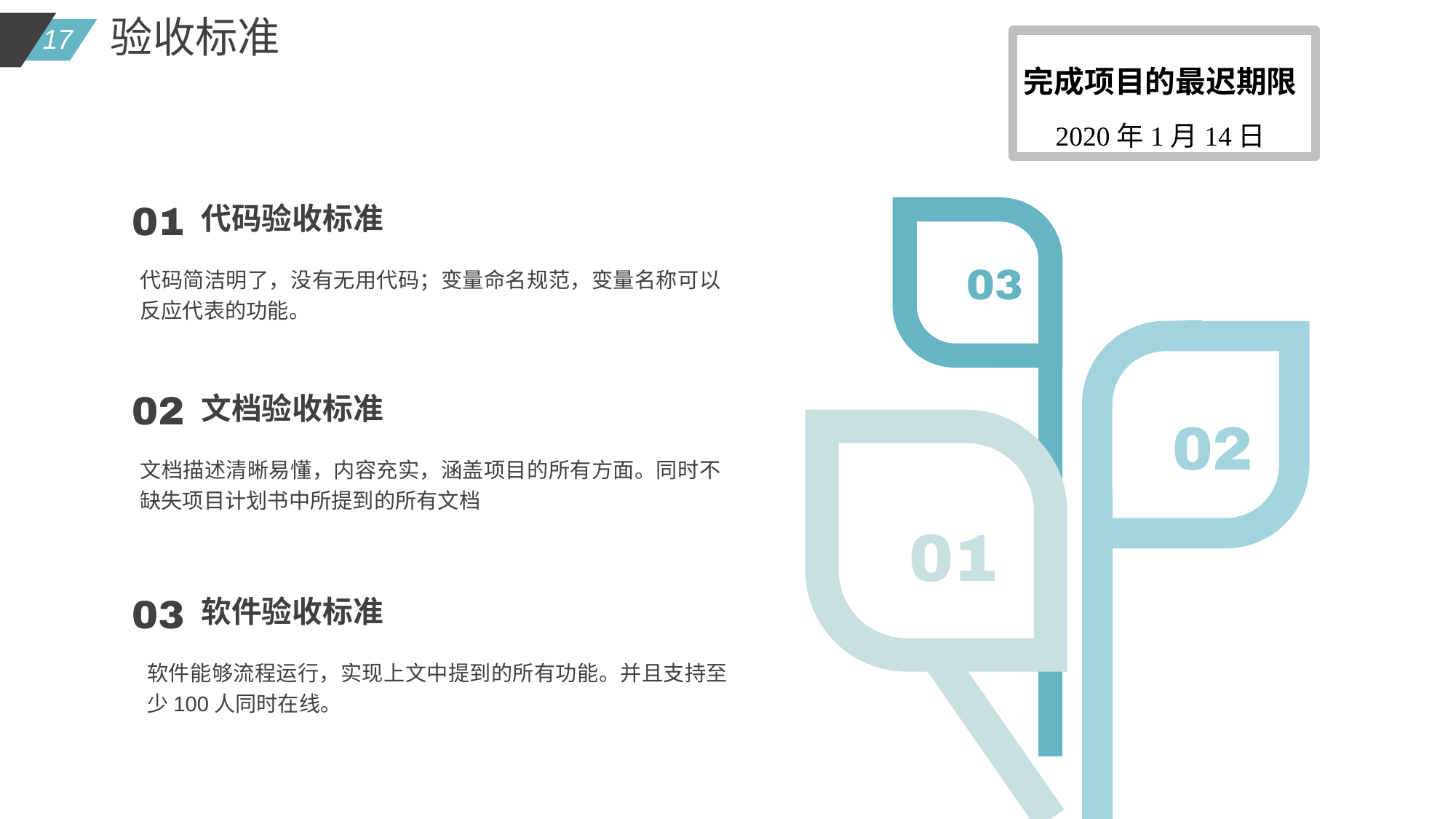

验收标准
完成项目的最迟期限
2020年1月14日
01
代码验收标准

03
代码简洁明了，没有无用代码；变量命名规范，变量名称可以反应代表的功能。

02
文档验收标准
02

文档描述清晰易懂，内容充实，涵盖项目的所有方面。同时不缺失项目计划书中所提到的所有文档
01
03
软件验收标准
软件能够流程运行，实现上文中提到的所有功能。并且支持至少100人同时在线。